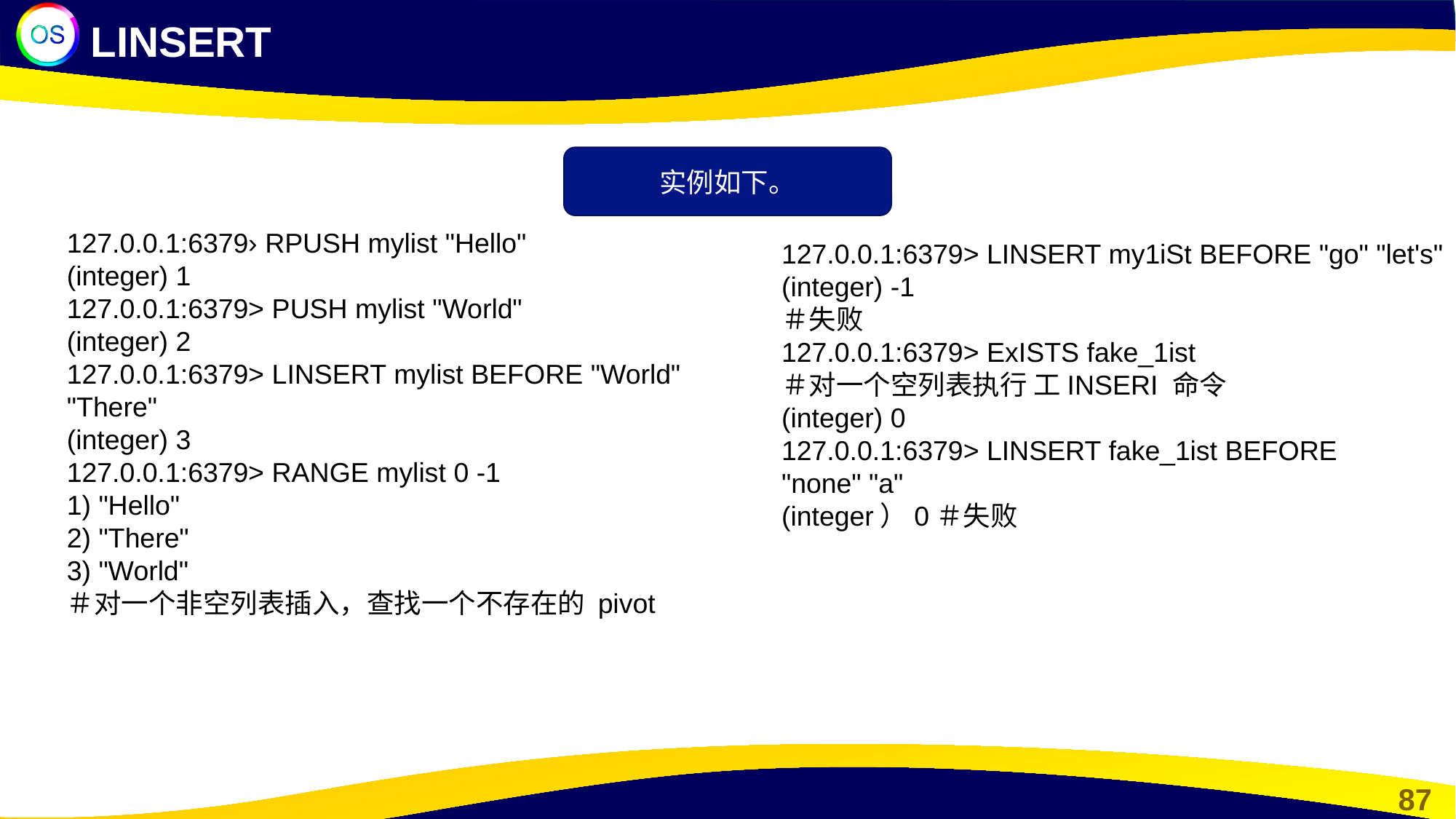

LINSERT
实例如下。
127.0.0.1:6379› RPUSH mylist "Hello"
(integer) 1
127.0.0.1:6379> PUSH mylist "World"
(integer) 2
127.0.0.1:6379> LINSERT mylist BEFORE "World" "There"
(integer) 3
127.0.0.1:6379> RANGE mylist 0 -1
1) "Hello"
2) "There"
3) "World"
＃对一个非空列表插入，查找一个不存在的 pivot

127.0.0.1:6379> LINSERT my1iSt BEFORE "go" "let's"
(integer) -1
＃失败
127.0.0.1:6379> ExISTS fake_1ist
＃对一个空列表执行 工INSERI 命令
(integer) 0
127.0.0.1:6379> LINSERT fake_1ist BEFORE
"none" "a"
(integer）0＃失败